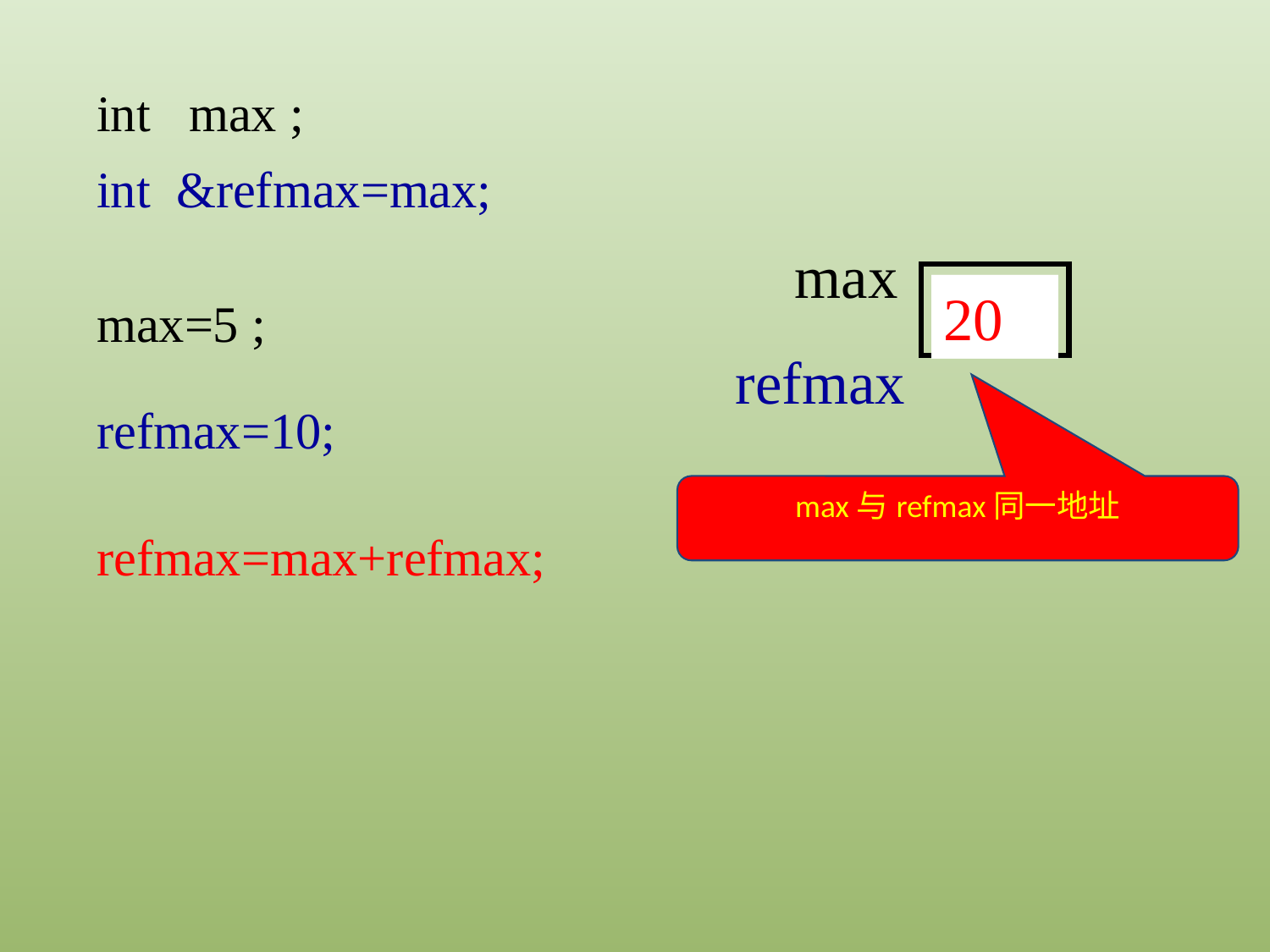

int   max ;
int  &refmax=max;
max

5
10
20
max=5 ;
refmax
refmax=10;
max与refmax同一地址
refmax=max+refmax;
544